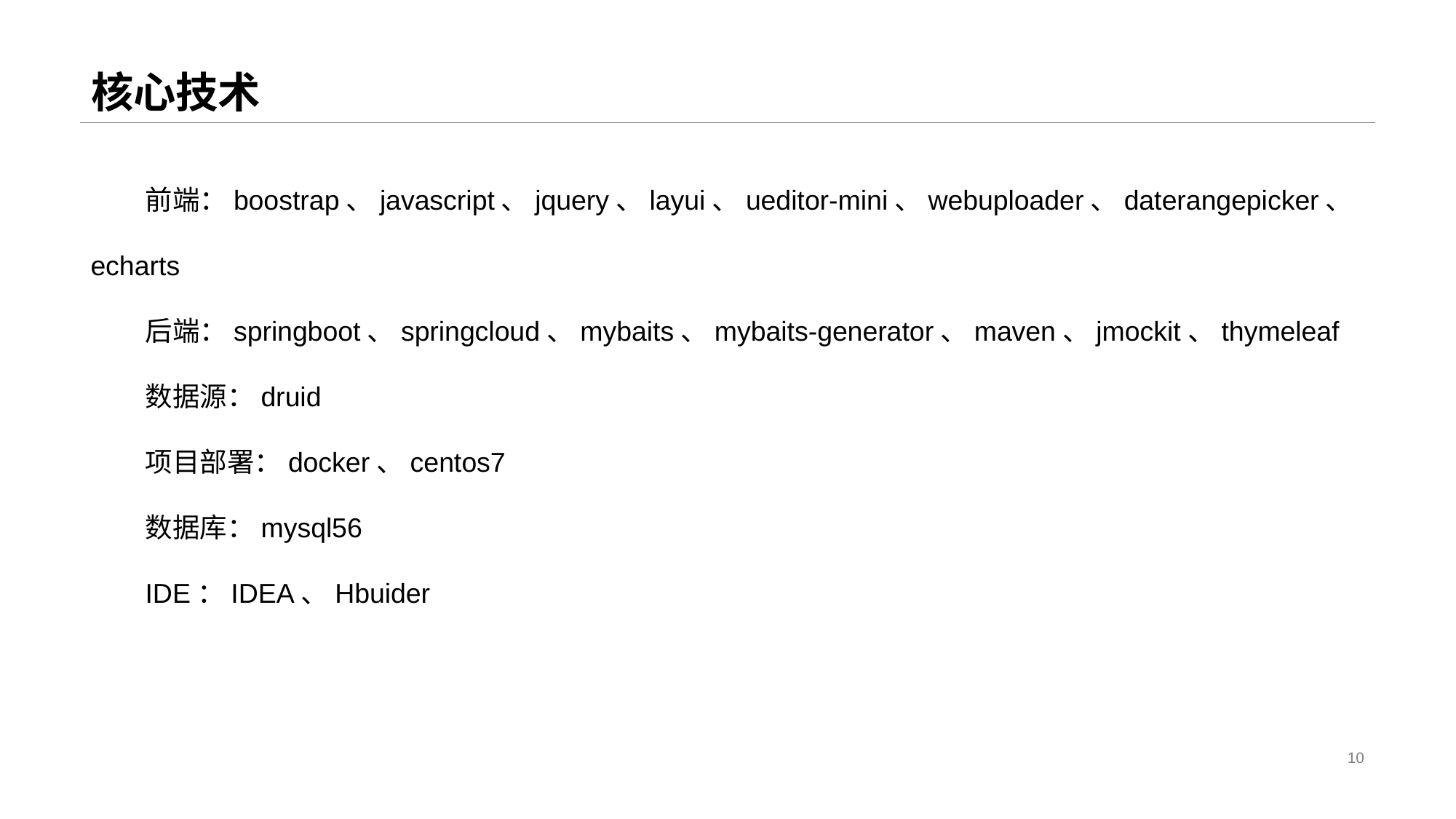

# 核心技术
前端：boostrap、javascript、jquery、layui、ueditor-mini、webuploader、daterangepicker、echarts
后端：springboot、springcloud、mybaits、mybaits-generator、maven、jmockit、thymeleaf
数据源：druid
项目部署：docker、centos7
数据库：mysql56
IDE：IDEA、Hbuider

10